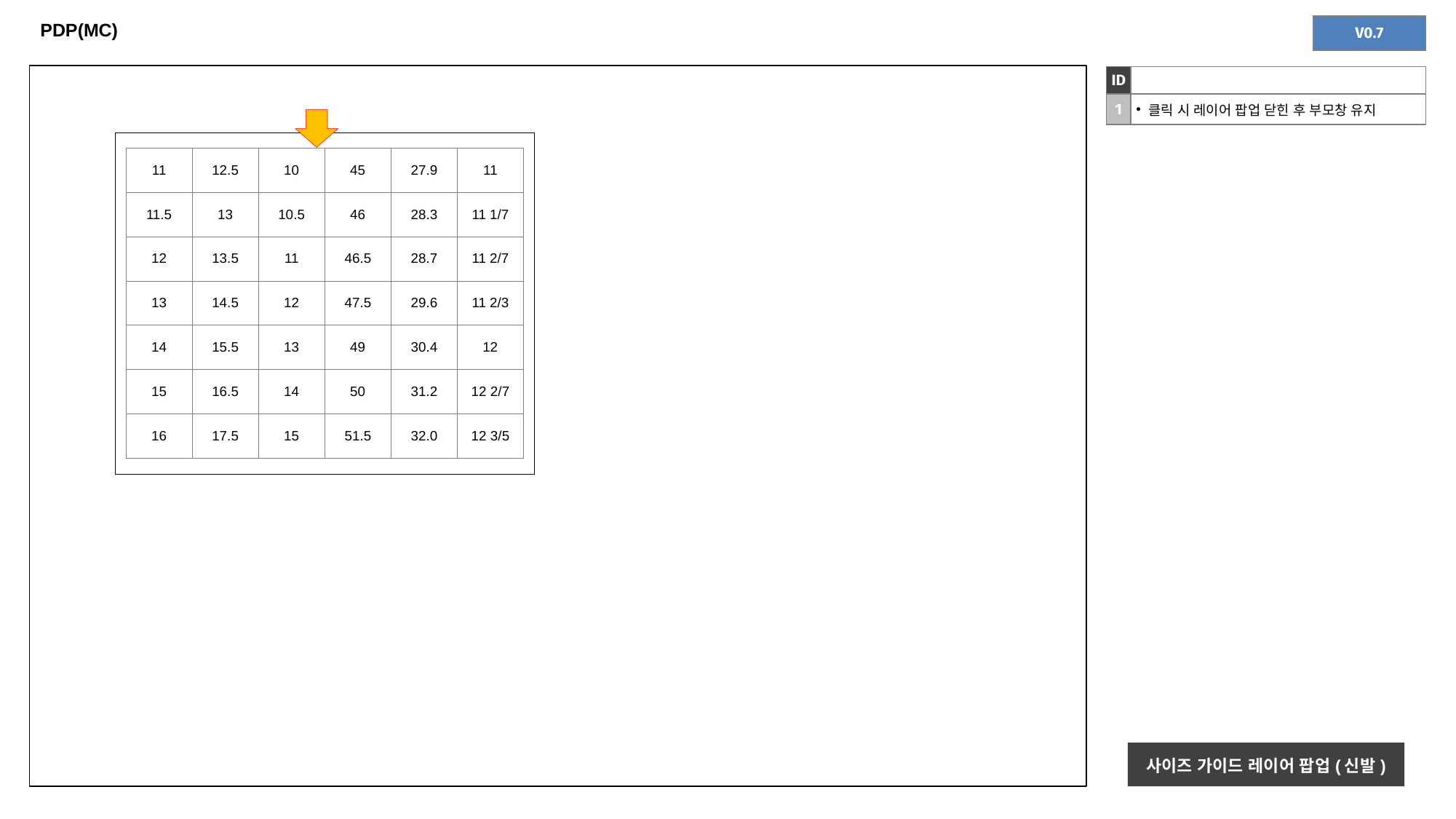

# PDP(MC)
| V0.7 |
| --- |

| ID |  |
| --- | --- |
| 1 | 클릭 시 레이어 팝업 닫힌 후 부모창 유지 |

| 11 | 12.5 | 10 | 45 | 27.9 | 11 |
| --- | --- | --- | --- | --- | --- |
| 11.5 | 13 | 10.5 | 46 | 28.3 | 11 1/7 |
| 12 | 13.5 | 11 | 46.5 | 28.7 | 11 2/7 |
| 13 | 14.5 | 12 | 47.5 | 29.6 | 11 2/3 |
| 14 | 15.5 | 13 | 49 | 30.4 | 12 |
| 15 | 16.5 | 14 | 50 | 31.2 | 12 2/7 |
| 16 | 17.5 | 15 | 51.5 | 32.0 | 12 3/5 |
사이즈 가이드 레이어 팝업(신발)